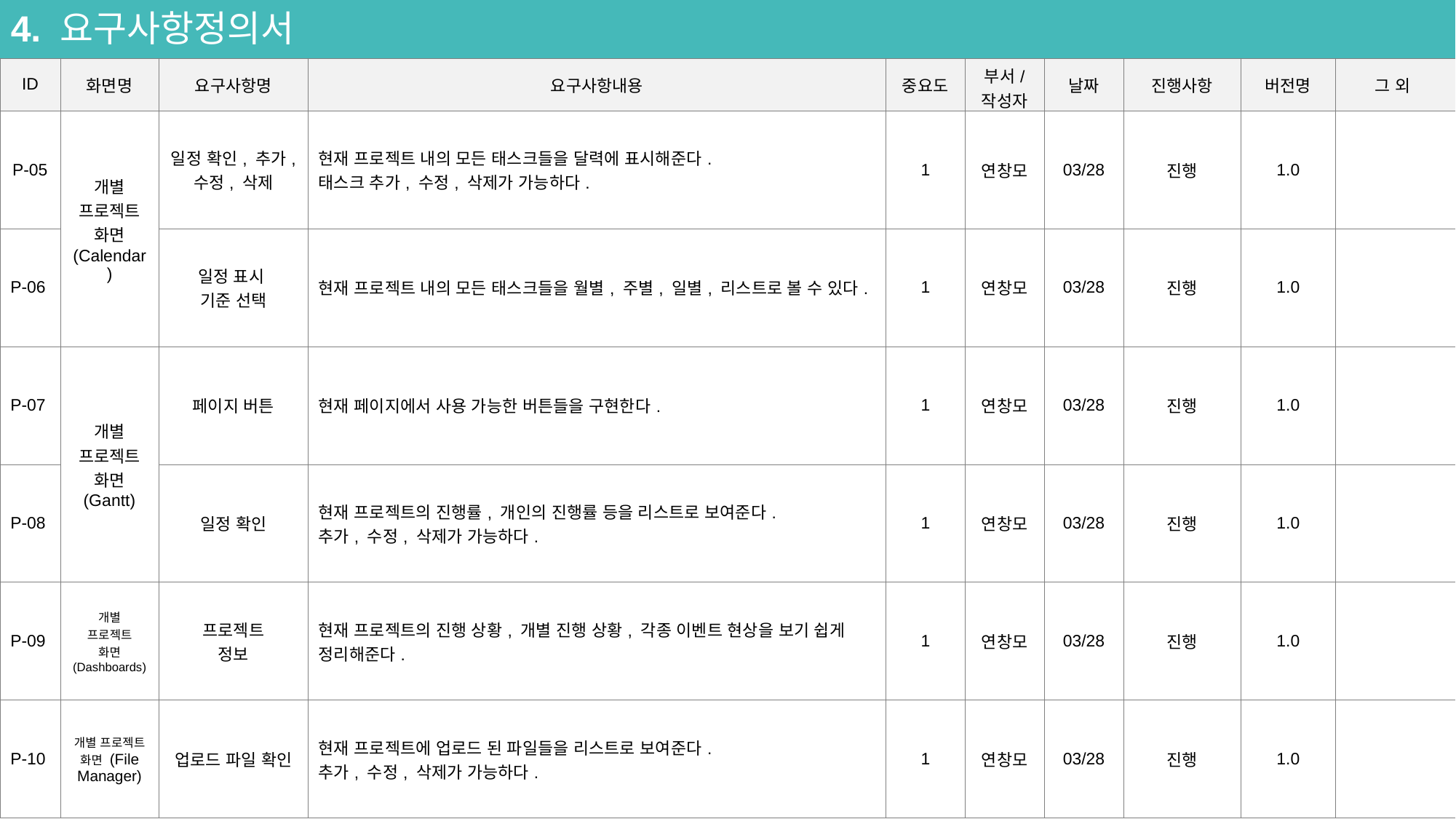

4. 요구사항정의서

| ID | 화면명 | 요구사항명 | 요구사항내용 | 중요도 | 부서/ 작성자 | 날짜 | 진행사항 | 버전명 | 그 외 |
| --- | --- | --- | --- | --- | --- | --- | --- | --- | --- |
| P-05 | 개별 프로젝트 화면 (Calendar) | 일정 확인, 추가, 수정, 삭제 | 현재 프로젝트 내의 모든 태스크들을 달력에 표시해준다. 태스크 추가, 수정, 삭제가 가능하다. | 1 | 연창모 | 03/28 | 진행 | 1.0 |  |
| P-06 |  | 일정 표시 기준 선택 | 현재 프로젝트 내의 모든 태스크들을 월별, 주별, 일별, 리스트로 볼 수 있다. | 1 | 연창모 | 03/28 | 진행 | 1.0 |  |
| P-07 | 개별 프로젝트 화면 (Gantt) | 페이지 버튼 | 현재 페이지에서 사용 가능한 버튼들을 구현한다. | 1 | 연창모 | 03/28 | 진행 | 1.0 |  |
| P-08 |  | 일정 확인 | 현재 프로젝트의 진행률, 개인의 진행률 등을 리스트로 보여준다. 추가, 수정, 삭제가 가능하다. | 1 | 연창모 | 03/28 | 진행 | 1.0 |  |
| P-09 | 개별 프로젝트 화면 (Dashboards) | 프로젝트 정보 | 현재 프로젝트의 진행 상황, 개별 진행 상황, 각종 이벤트 현상을 보기 쉽게 정리해준다. | 1 | 연창모 | 03/28 | 진행 | 1.0 |  |
| P-10 | 개별 프로젝트 화면 (File Manager) | 업로드 파일 확인 | 현재 프로젝트에 업로드 된 파일들을 리스트로 보여준다. 추가, 수정, 삭제가 가능하다. | 1 | 연창모 | 03/28 | 진행 | 1.0 |  |